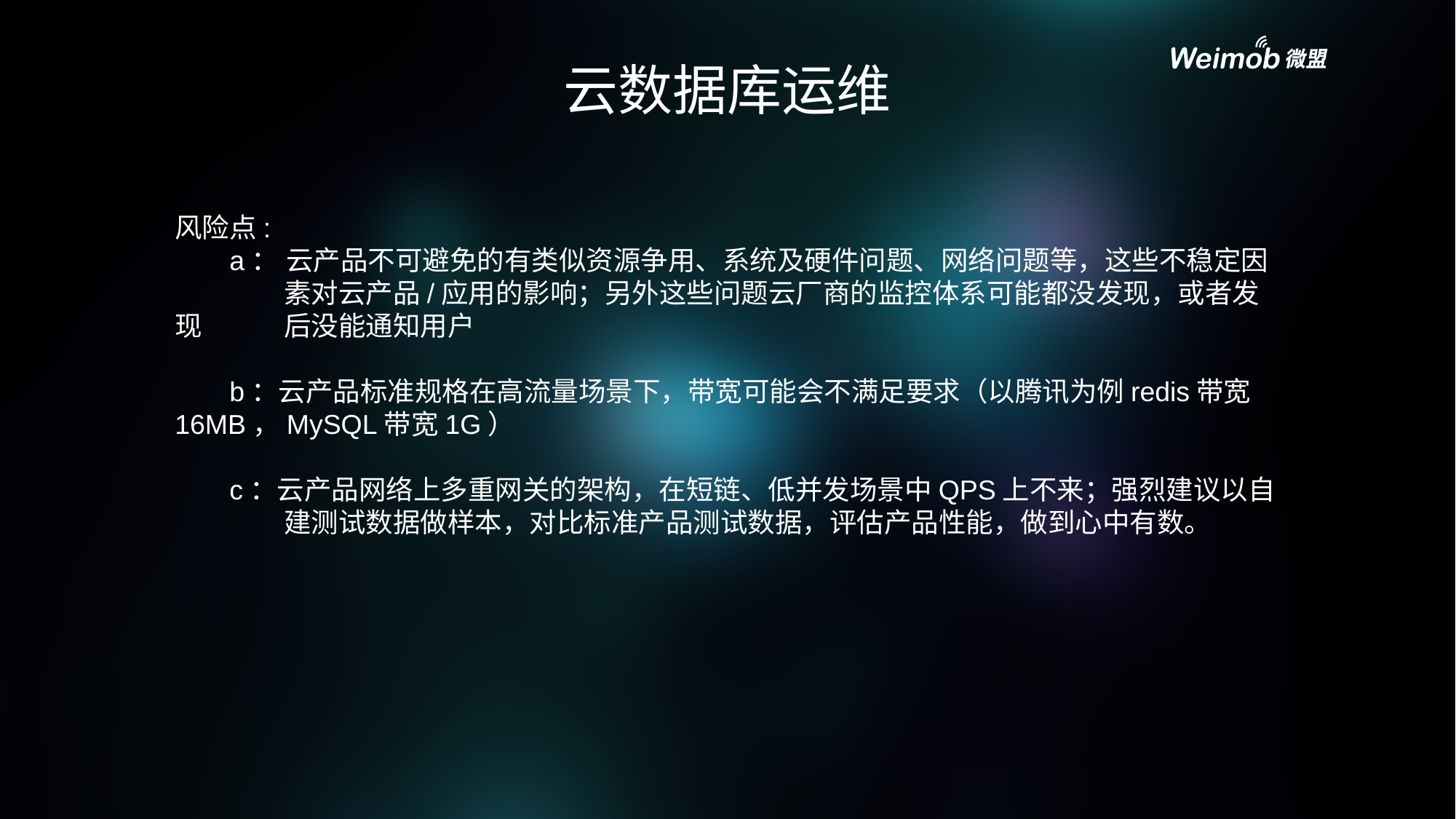

云数据库运维
风险点:
a： 云产品不可避免的有类似资源争用、系统及硬件问题、网络问题等，这些不稳定因	素对云产品/应用的影响；另外这些问题云厂商的监控体系可能都没发现，或者发现	后没能通知用户

b：云产品标准规格在高流量场景下，带宽可能会不满足要求（以腾讯为例redis带宽	16MB，MySQL带宽1G）

c：云产品网络上多重网关的架构，在短链、低并发场景中QPS上不来；强烈建议以自	建测试数据做样本，对比标准产品测试数据，评估产品性能，做到心中有数。